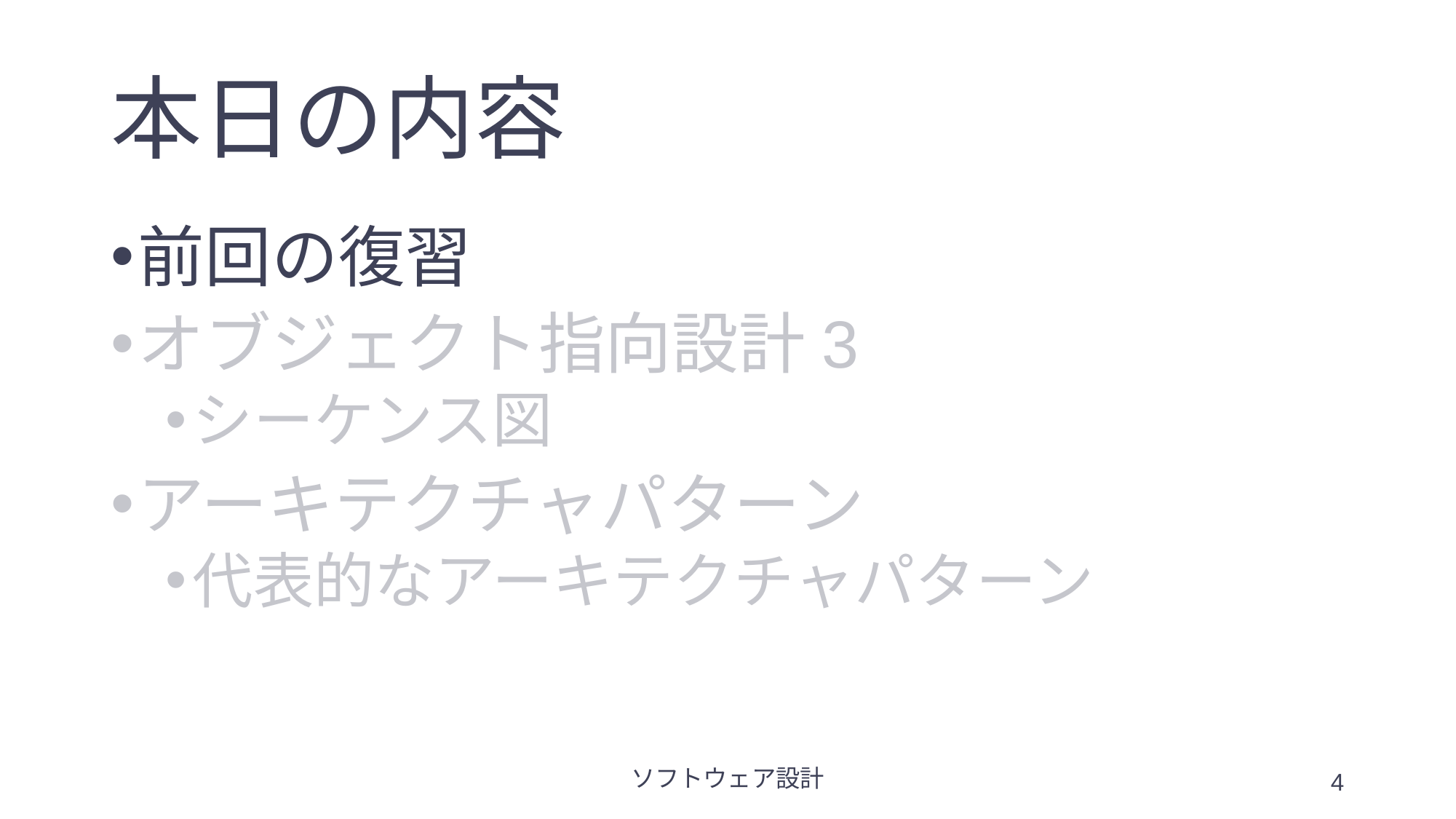

# 本日の内容
前回の復習
オブジェクト指向設計3
シーケンス図
アーキテクチャパターン
代表的なアーキテクチャパターン

ソフトウェア設計
4